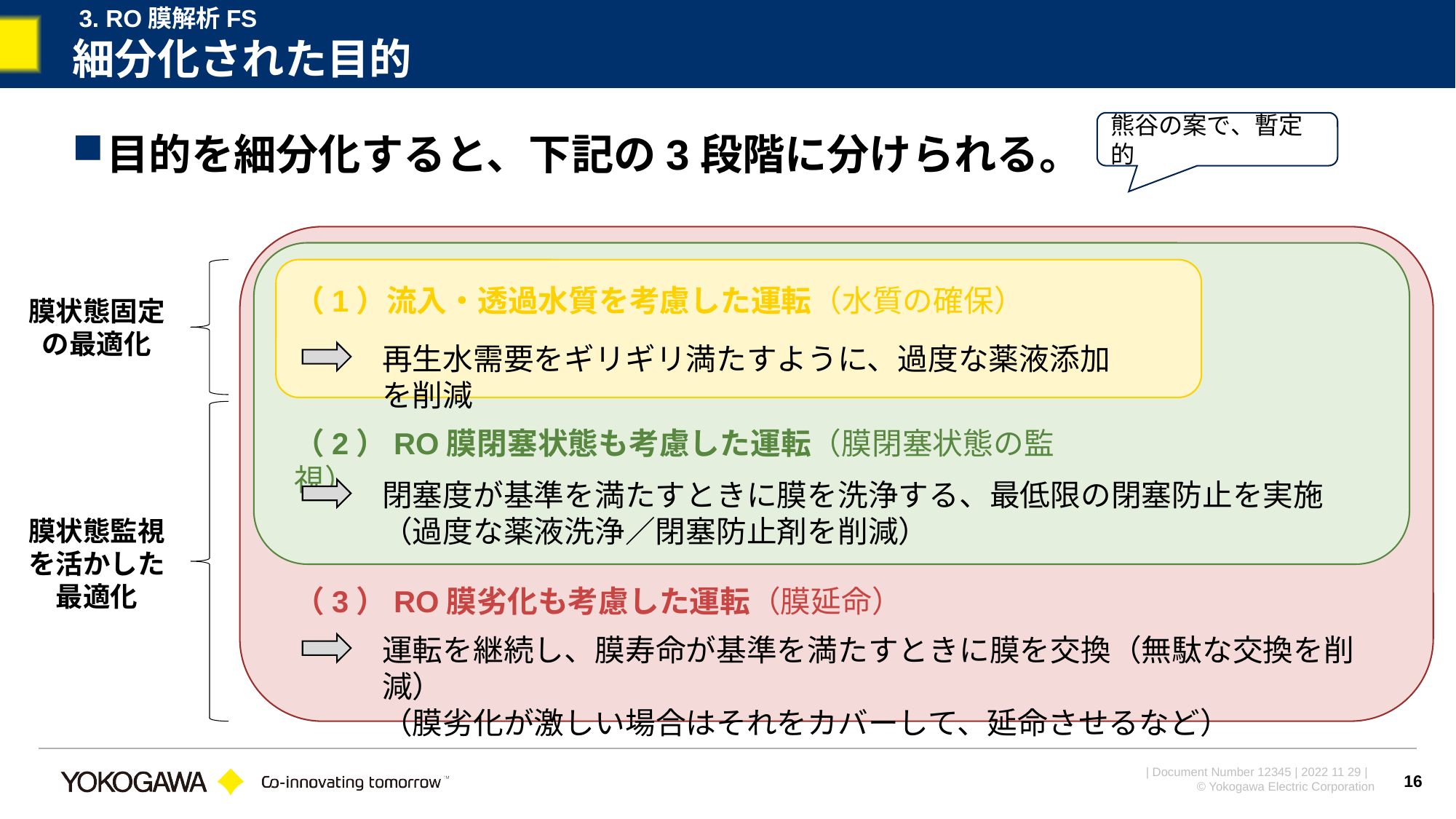

3. RO膜解析FS
# 細分化された目的
熊谷の案で、暫定的
目的を細分化すると、下記の3段階に分けられる。

（1）流入・透過水質を考慮した運転（水質の確保）
膜状態固定の最適化

再生水需要をギリギリ満たすように、過度な薬液添加を削減

（2）RO膜閉塞状態も考慮した運転（膜閉塞状態の監視）

閉塞度が基準を満たすときに膜を洗浄する、最低限の閉塞防止を実施
（過度な薬液洗浄／閉塞防止剤を削減）
膜状態監視を活かした
最適化
（3）RO膜劣化も考慮した運転（膜延命）

運転を継続し、膜寿命が基準を満たすときに膜を交換（無駄な交換を削減）
（膜劣化が激しい場合はそれをカバーして、延命させるなど）
16